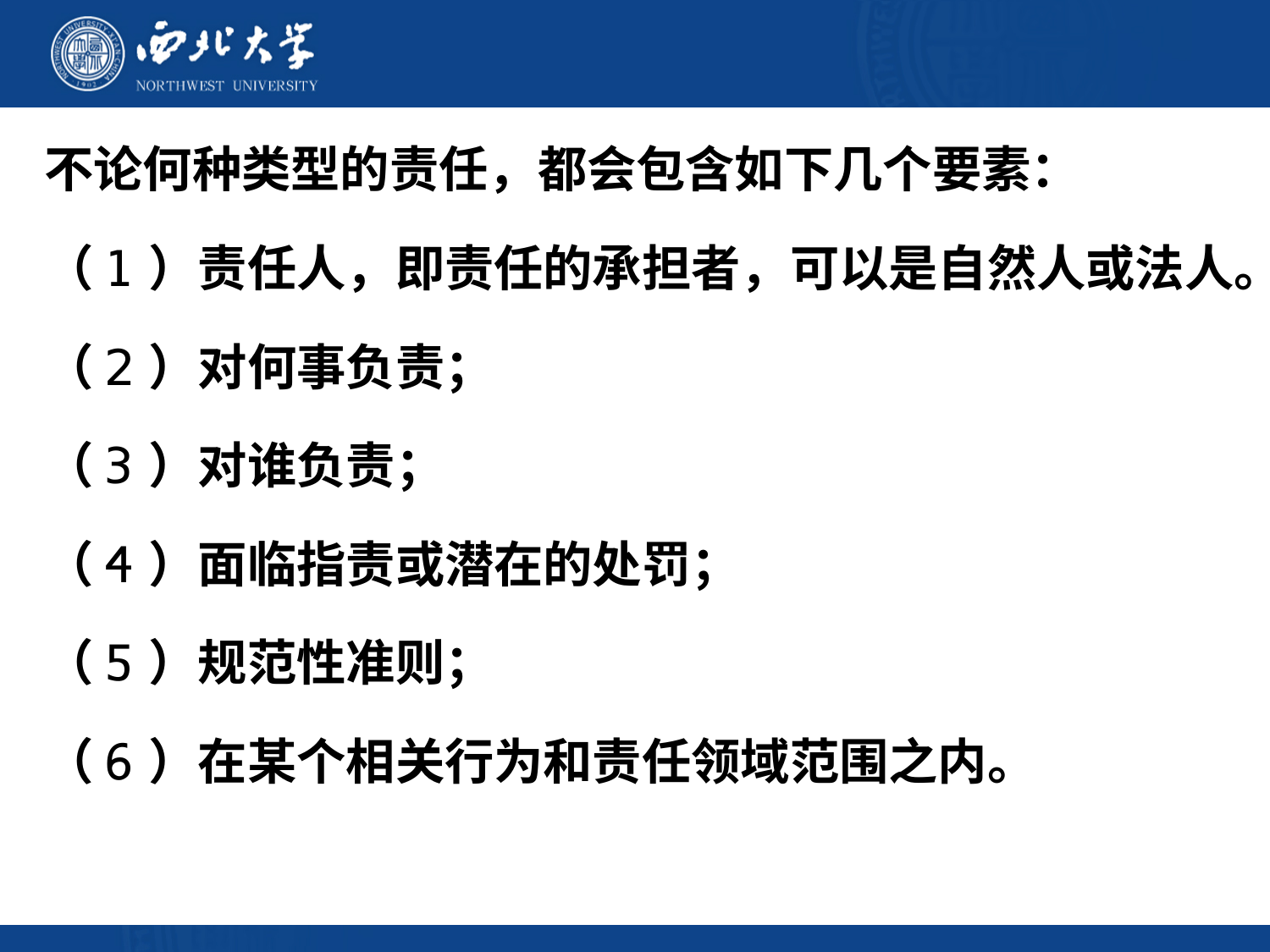

不论何种类型的责任，都会包含如下几个要素：
（1）责任人，即责任的承担者，可以是自然人或法人。
（2）对何事负责；
（3）对谁负责；
（4）面临指责或潜在的处罚；
（5）规范性准则；
（6）在某个相关行为和责任领域范围之内。